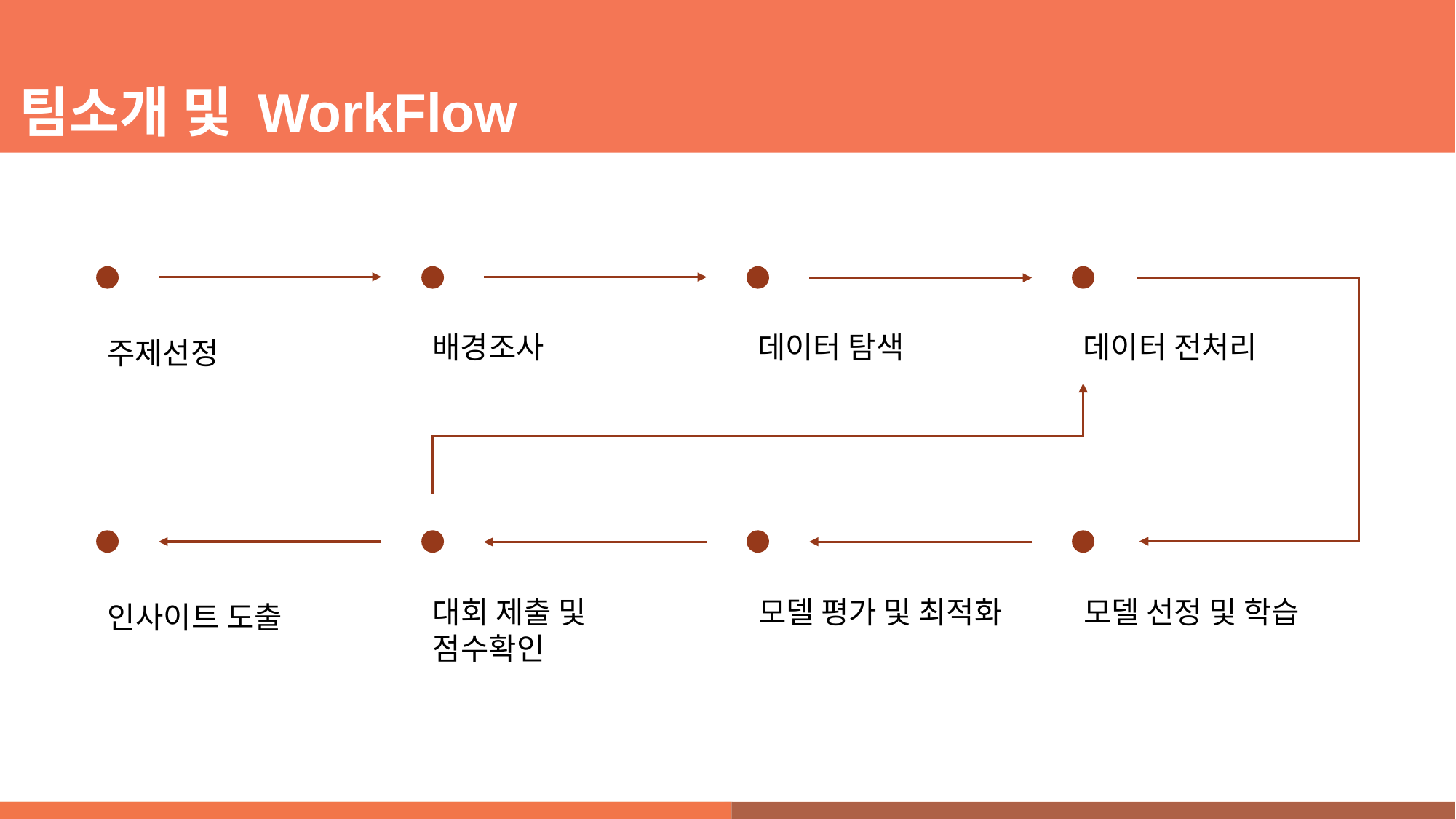

팀소개 및 WorkFlow

배경조사
데이터 전처리
데이터 탐색
주제선정

대회 제출 및 점수확인
모델 선정 및 학습
모델 평가 및 최적화
인사이트 도출